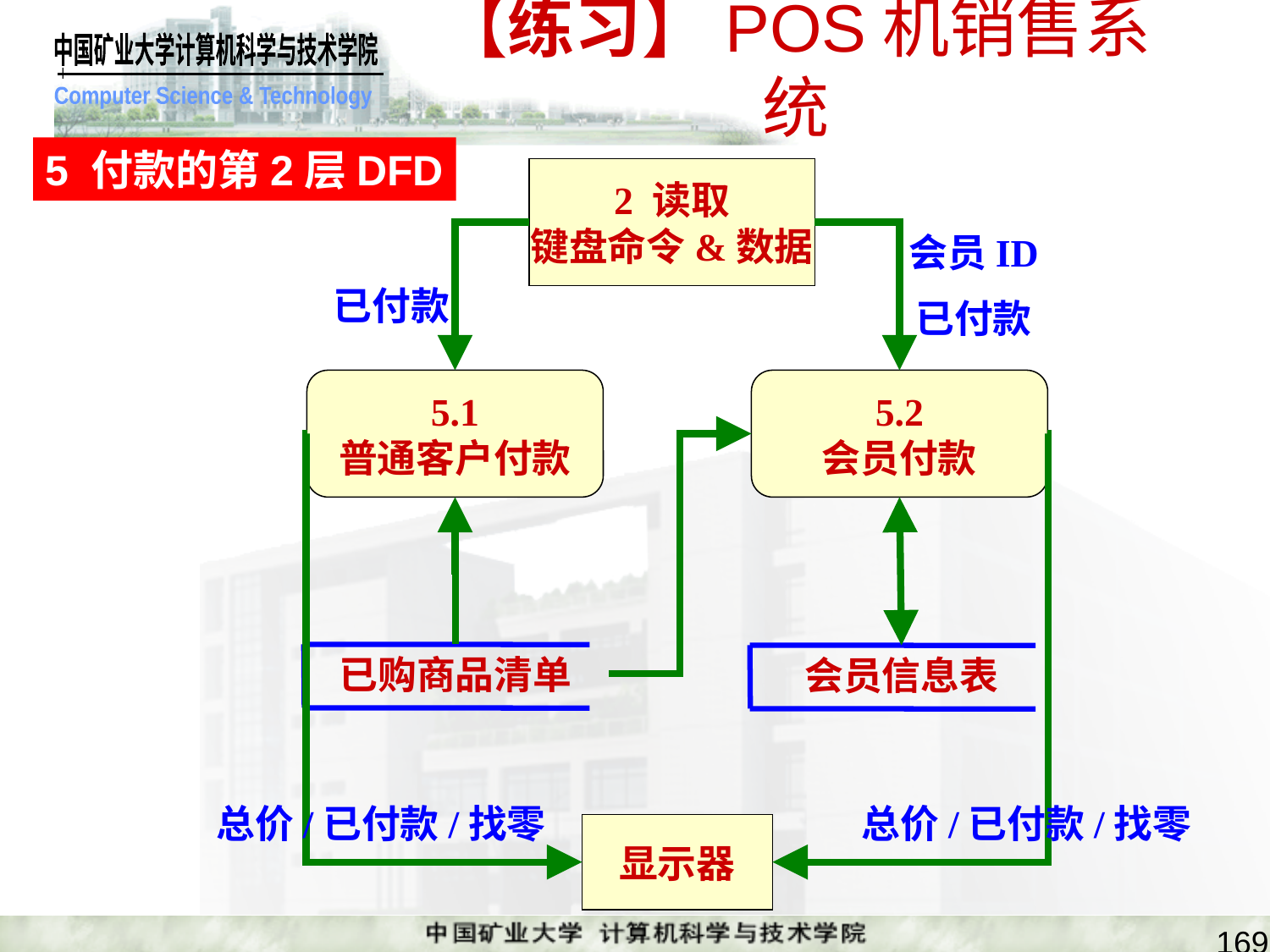

# 【练习】POS机销售系统
5 付款的第2层DFD
2 读取
键盘命令&数据
已付款
会员ID
已付款
5.1
普通客户付款
5.2
会员付款
总价/已付款/找零
总价/已付款/找零
已购商品清单

会员信息表

显示器
169
169